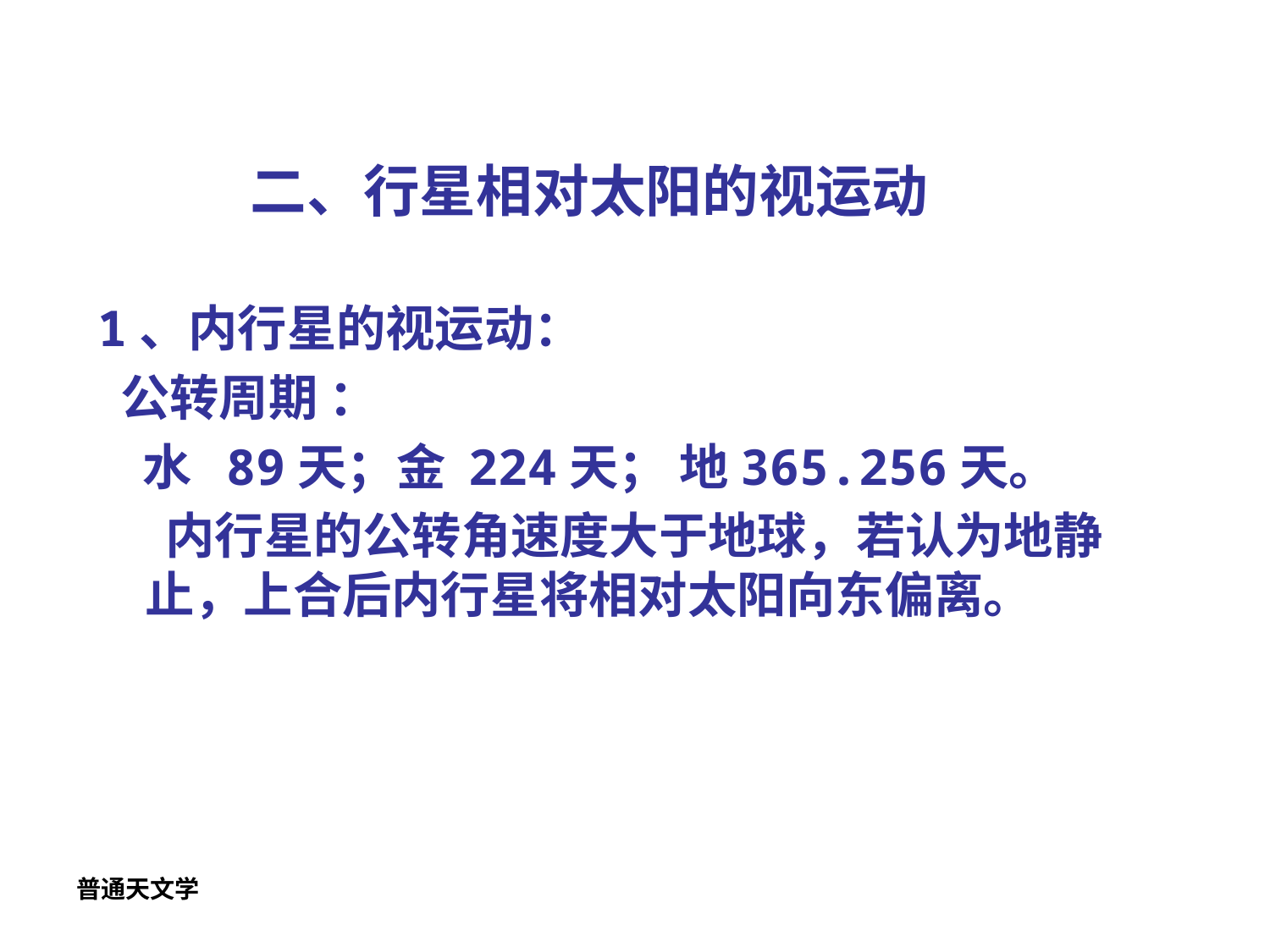

# 二、行星相对太阳的视运动
1、内行星的视运动：
 公转周期 ：
   水  89天；金 224天； 地365.256天。
     内行星的公转角速度大于地球，若认为地静止，上合后内行星将相对太阳向东偏离。
普通天文学